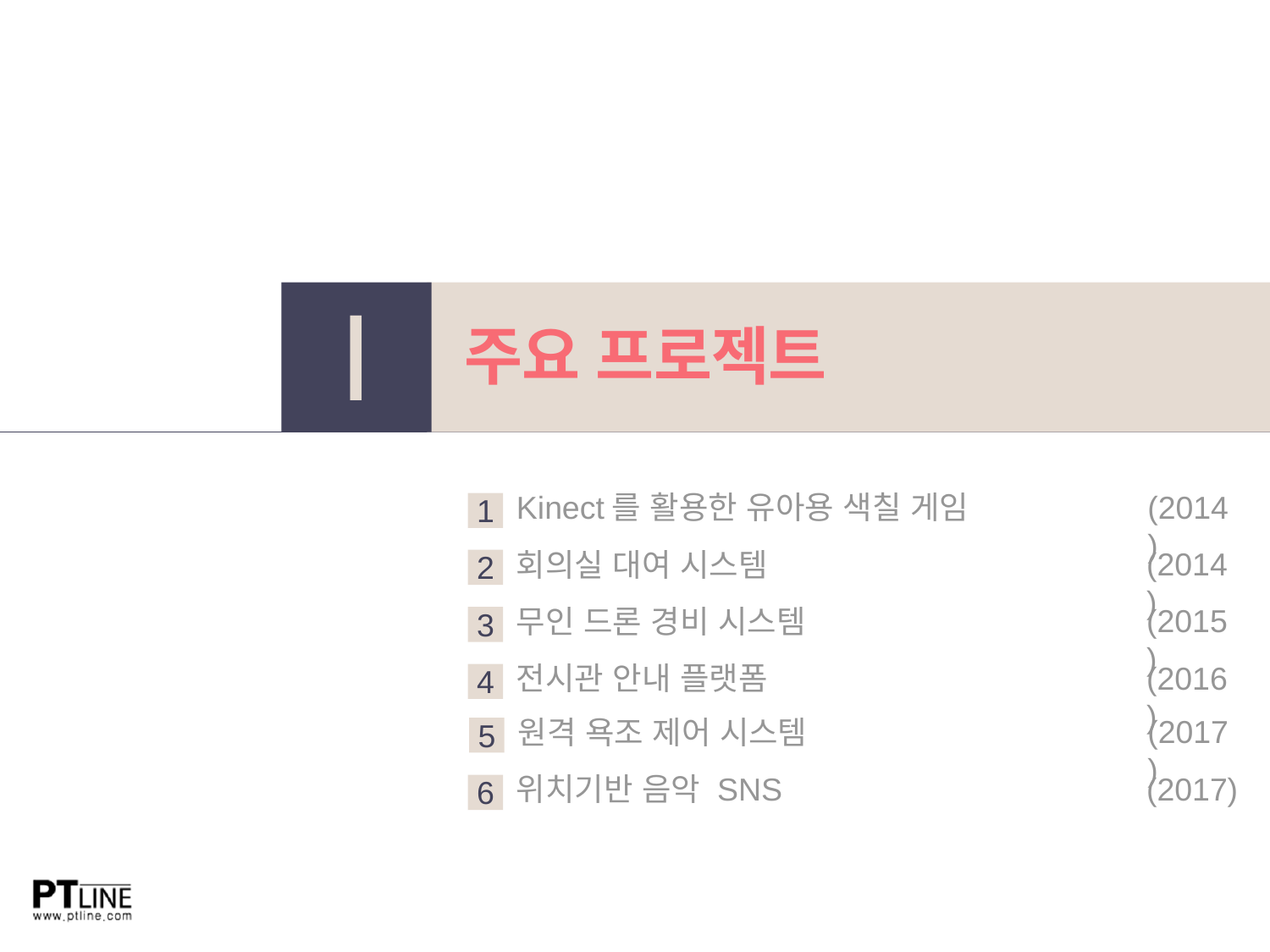

주요 프로젝트
Ⅰ
Kinect를 활용한 유아용 색칠 게임
1
(2014)
(2014)
회의실 대여 시스템
2
(2015)
무인 드론 경비 시스템
3
(2016)
전시관 안내 플랫폼
4
(2017)
원격 욕조 제어 시스템
5
(2017)
위치기반 음악 SNS
6